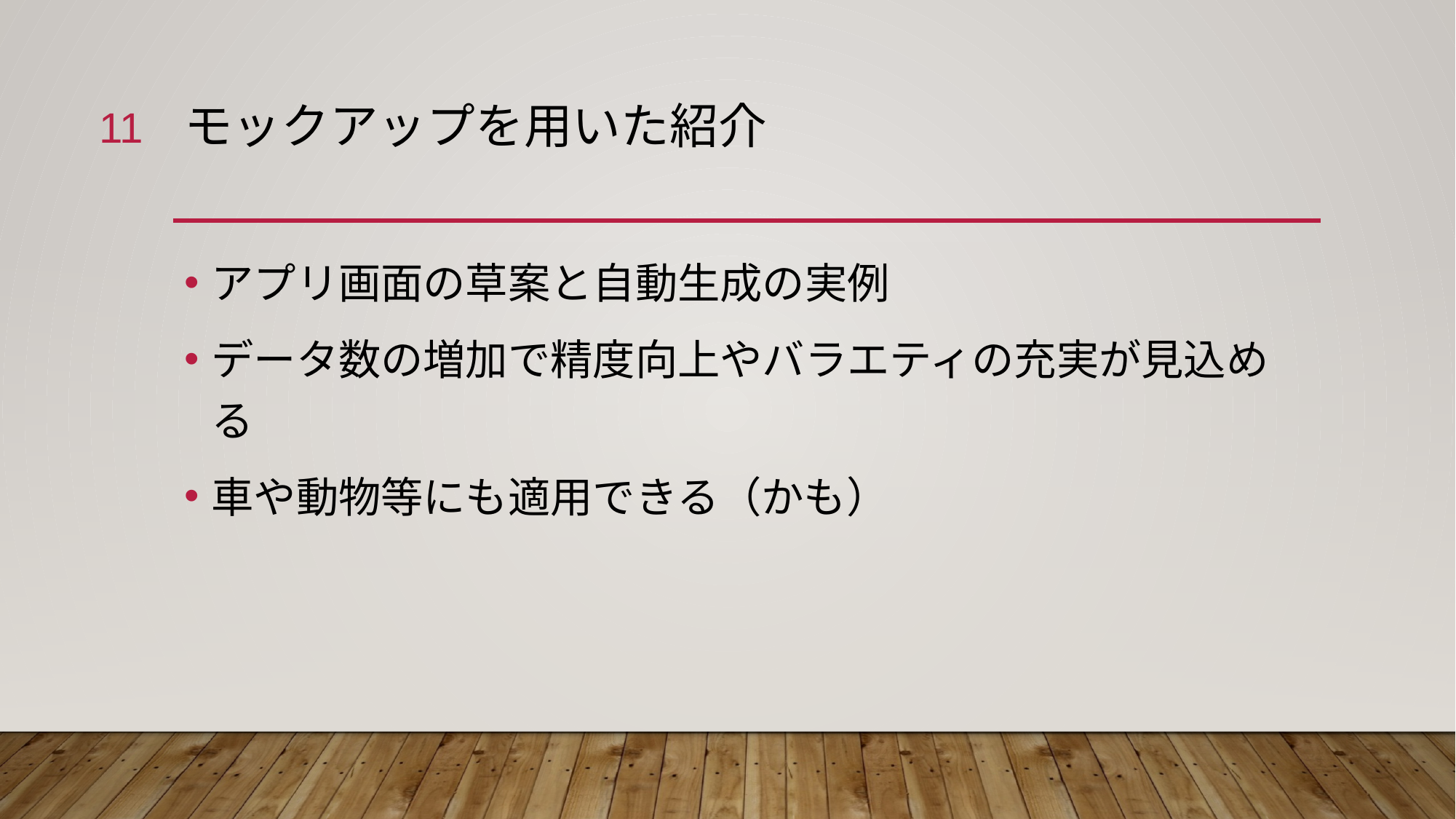

11
# モックアップを用いた紹介
アプリ画面の草案と自動生成の実例
データ数の増加で精度向上やバラエティの充実が見込める
車や動物等にも適用できる（かも）